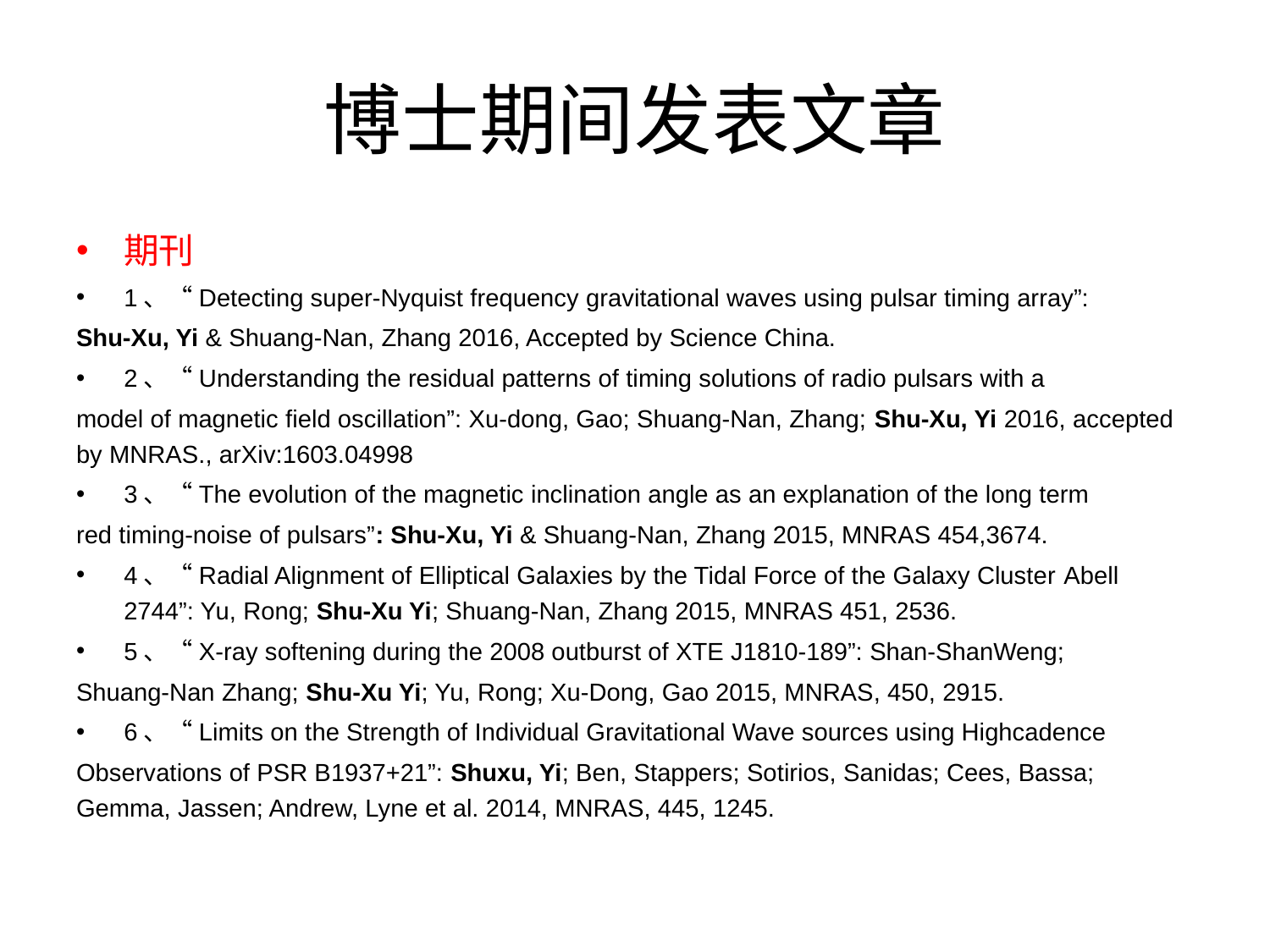

# 博士期间发表文章
期刊
1、“Detecting super-Nyquist frequency gravitational waves using pulsar timing array”:
Shu-Xu, Yi & Shuang-Nan, Zhang 2016, Accepted by Science China.
2、“Understanding the residual patterns of timing solutions of radio pulsars with a
model of magnetic field oscillation”: Xu-dong, Gao; Shuang-Nan, Zhang; Shu-Xu, Yi 2016, accepted by MNRAS., arXiv:1603.04998
3、“The evolution of the magnetic inclination angle as an explanation of the long term
red timing-noise of pulsars”: Shu-Xu, Yi & Shuang-Nan, Zhang 2015, MNRAS 454,3674.
4、“Radial Alignment of Elliptical Galaxies by the Tidal Force of the Galaxy Cluster Abell 2744”: Yu, Rong; Shu-Xu Yi; Shuang-Nan, Zhang 2015, MNRAS 451, 2536.
5、“X-ray softening during the 2008 outburst of XTE J1810-189”: Shan-ShanWeng;
Shuang-Nan Zhang; Shu-Xu Yi; Yu, Rong; Xu-Dong, Gao 2015, MNRAS, 450, 2915.
6、“Limits on the Strength of Individual Gravitational Wave sources using Highcadence
Observations of PSR B1937+21”: Shuxu, Yi; Ben, Stappers; Sotirios, Sanidas; Cees, Bassa; Gemma, Jassen; Andrew, Lyne et al. 2014, MNRAS, 445, 1245.